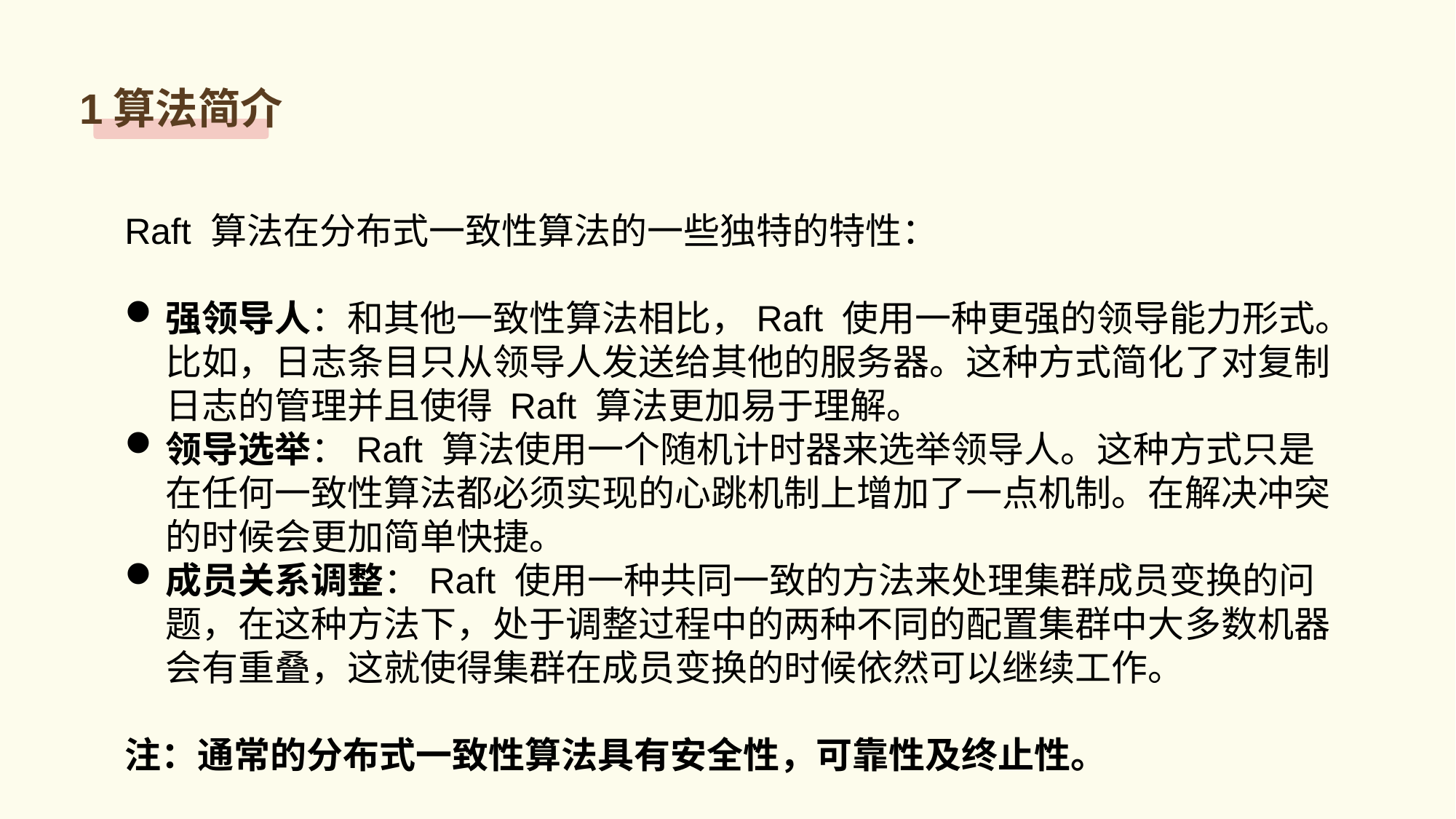

1算法简介

Raft 算法在分布式一致性算法的一些独特的特性：

强领导人：和其他一致性算法相比，Raft 使用一种更强的领导能力形式。比如，日志条目只从领导人发送给其他的服务器。这种方式简化了对复制日志的管理并且使得 Raft 算法更加易于理解。
领导选举：Raft 算法使用一个随机计时器来选举领导人。这种方式只是在任何一致性算法都必须实现的心跳机制上增加了一点机制。在解决冲突的时候会更加简单快捷。
成员关系调整：Raft 使用一种共同一致的方法来处理集群成员变换的问题，在这种方法下，处于调整过程中的两种不同的配置集群中大多数机器会有重叠，这就使得集群在成员变换的时候依然可以继续工作。

注：通常的分布式一致性算法具有安全性，可靠性及终止性。